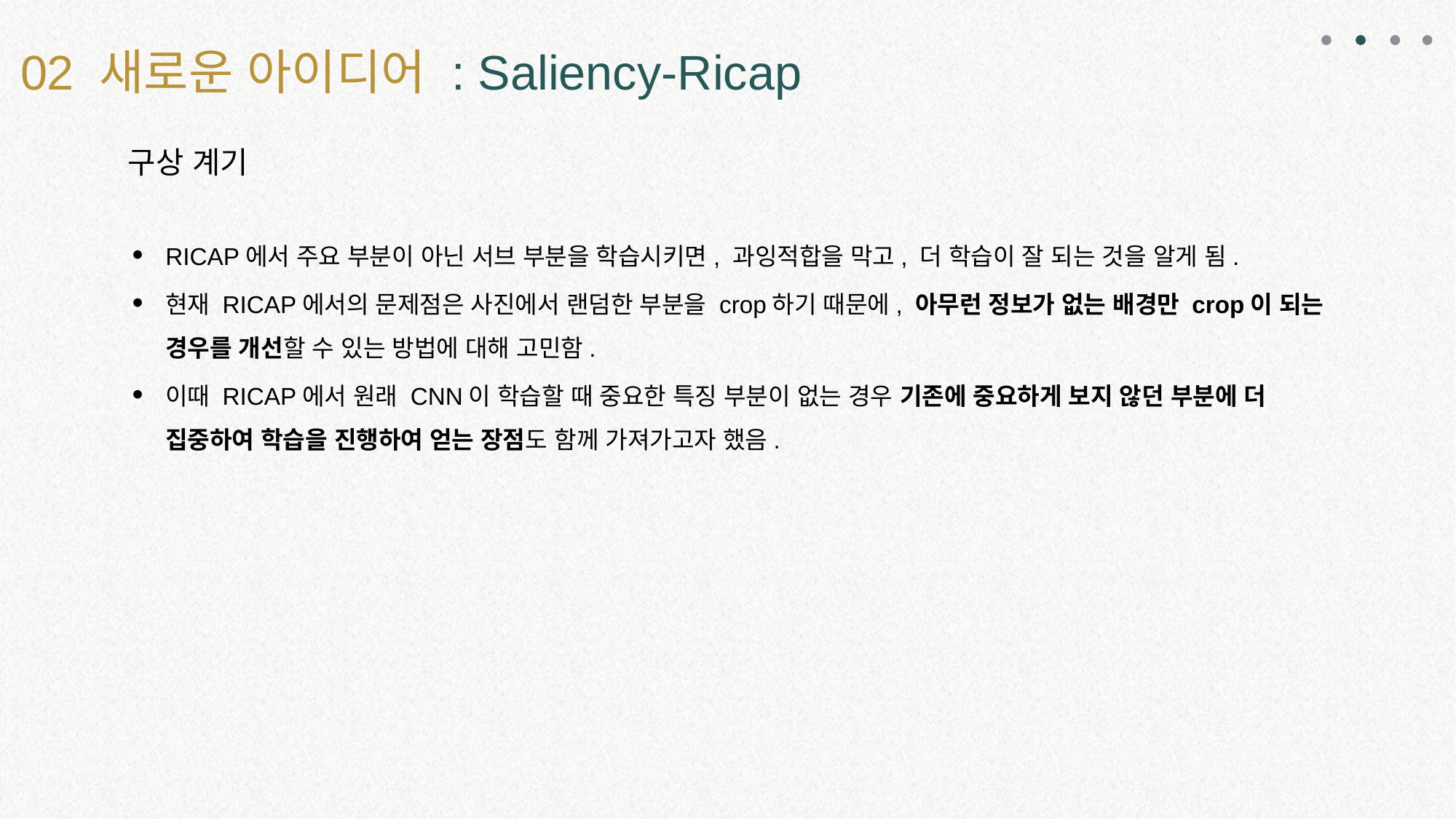

02 새로운 아이디어 : Saliency-Ricap
구상 계기

RICAP에서 주요 부분이 아닌 서브 부분을 학습시키면, 과잉적합을 막고, 더 학습이 잘 되는 것을 알게 됨.
현재 RICAP에서의 문제점은 사진에서 랜덤한 부분을 crop하기 때문에, 아무런 정보가 없는 배경만 crop이 되는 경우를 개선할 수 있는 방법에 대해 고민함.
이때 RICAP에서 원래 CNN이 학습할 때 중요한 특징 부분이 없는 경우 기존에 중요하게 보지 않던 부분에 더 집중하여 학습을 진행하여 얻는 장점도 함께 가져가고자 했음.